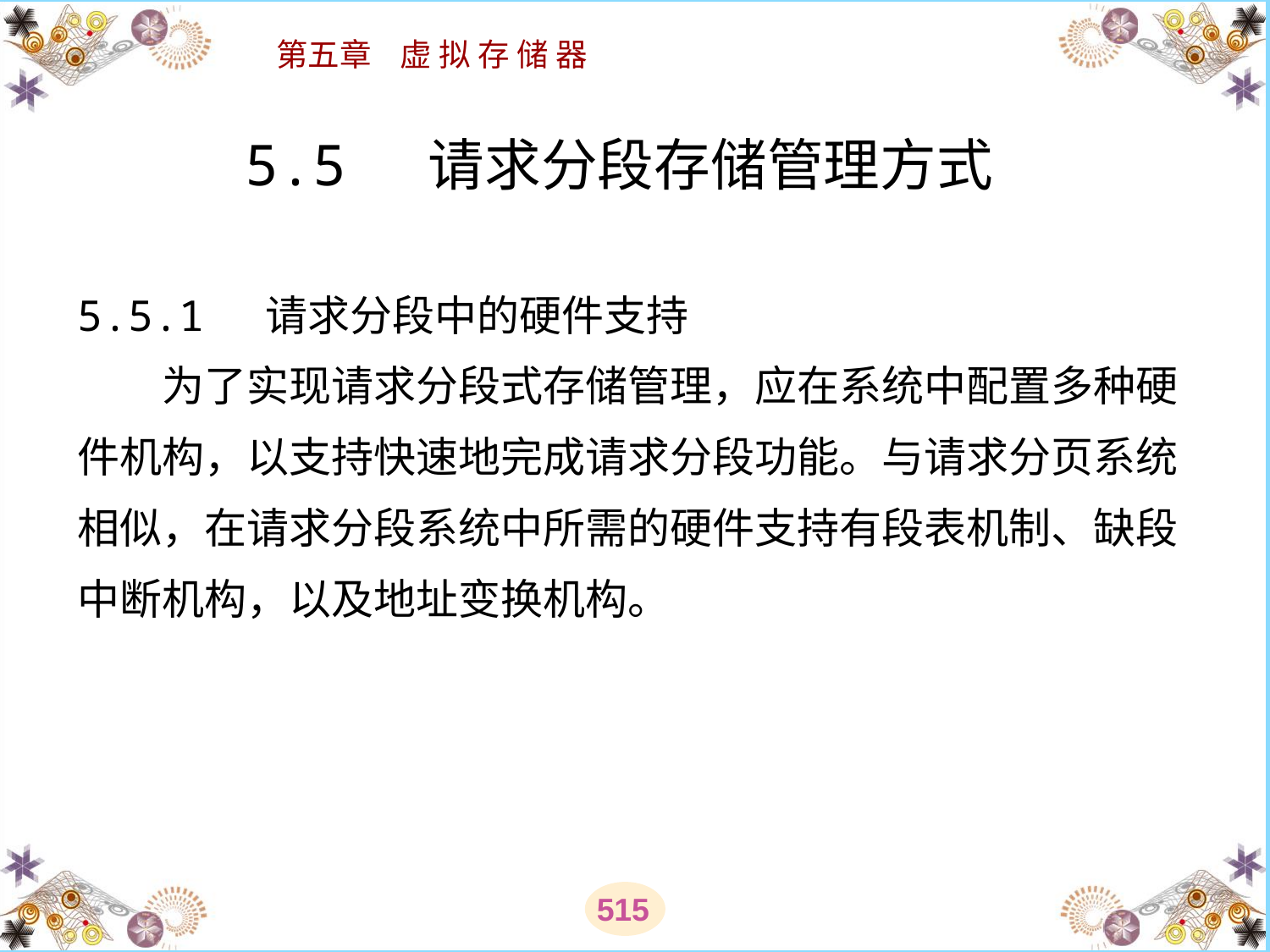

# 5.5  请求分段存储管理方式 5.5.1  请求分段中的硬件支持 　　为了实现请求分段式存储管理，应在系统中配置多种硬件机构，以支持快速地完成请求分段功能。与请求分页系统相似，在请求分段系统中所需的硬件支持有段表机制、缺段中断机构，以及地址变换机构。